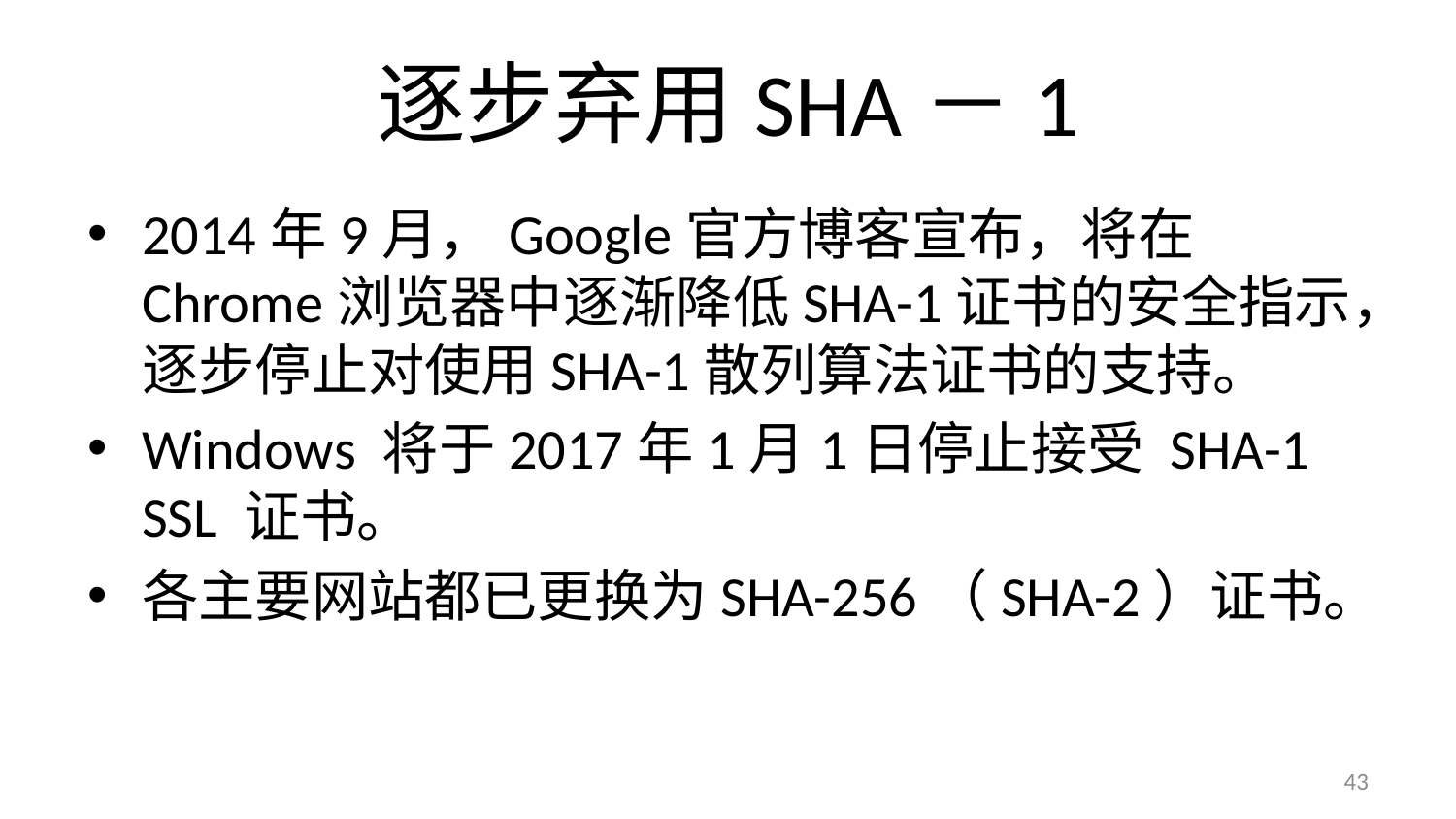

# 逐步弃用SHA－1
2014年9月，Google官方博客宣布，将在Chrome浏览器中逐渐降低SHA-1证书的安全指示，逐步停止对使用SHA-1散列算法证书的支持。
Windows 将于2017年1月1日停止接受 SHA-1 SSL 证书。
各主要网站都已更换为SHA-256（SHA-2）证书。
43